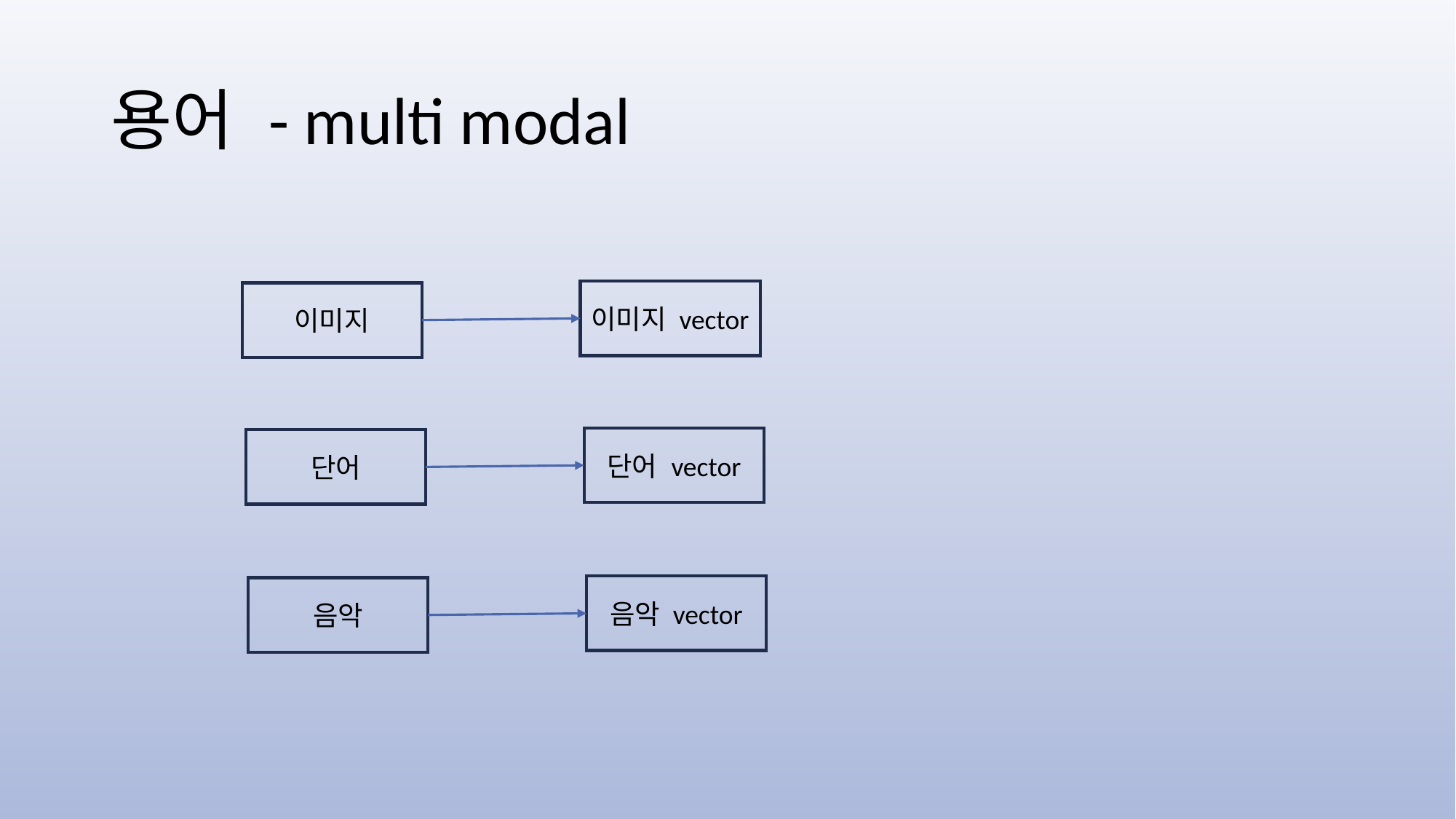

# 용어 - multi modal
이미지 vector
이미지
단어 vector
단어
음악 vector
음악